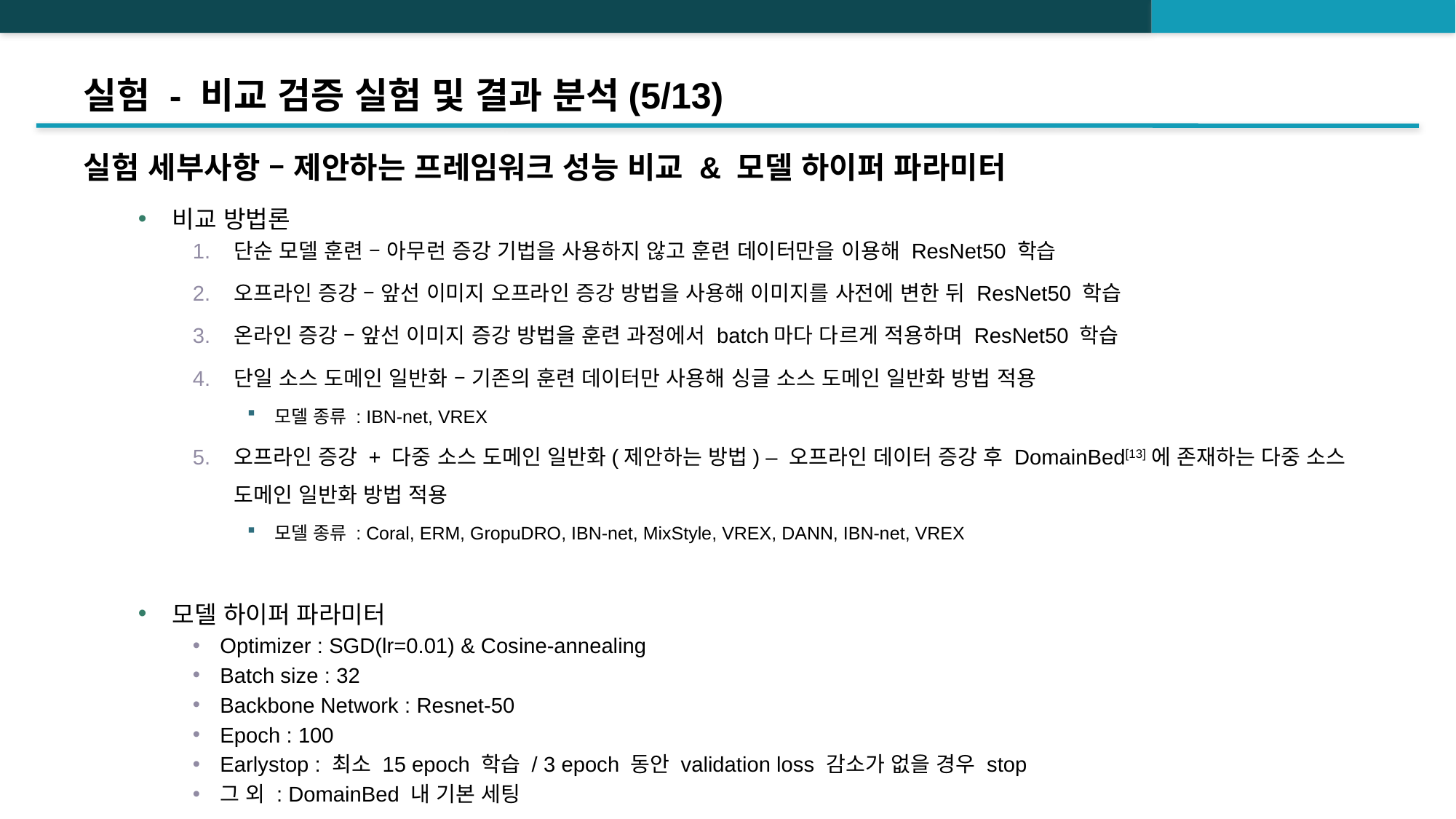

# 실험 - 비교 검증 실험 및 결과 분석(5/13)
실험 세부사항 – 제안하는 프레임워크 성능 비교 & 모델 하이퍼 파라미터
비교 방법론
단순 모델 훈련 – 아무런 증강 기법을 사용하지 않고 훈련 데이터만을 이용해 ResNet50 학습
오프라인 증강 – 앞선 이미지 오프라인 증강 방법을 사용해 이미지를 사전에 변한 뒤 ResNet50 학습
온라인 증강 – 앞선 이미지 증강 방법을 훈련 과정에서 batch마다 다르게 적용하며 ResNet50 학습
단일 소스 도메인 일반화 – 기존의 훈련 데이터만 사용해 싱글 소스 도메인 일반화 방법 적용
모델 종류 : IBN-net, VREX
오프라인 증강 + 다중 소스 도메인 일반화(제안하는 방법) – 오프라인 데이터 증강 후 DomainBed[13]에 존재하는 다중 소스 도메인 일반화 방법 적용
모델 종류 : Coral, ERM, GropuDRO, IBN-net, MixStyle, VREX, DANN, IBN-net, VREX

모델 하이퍼 파라미터
Optimizer : SGD(lr=0.01) & Cosine-annealing
Batch size : 32
Backbone Network : Resnet-50
Epoch : 100
Earlystop : 최소 15 epoch 학습 / 3 epoch 동안 validation loss 감소가 없을 경우 stop
그 외 : DomainBed 내 기본 세팅